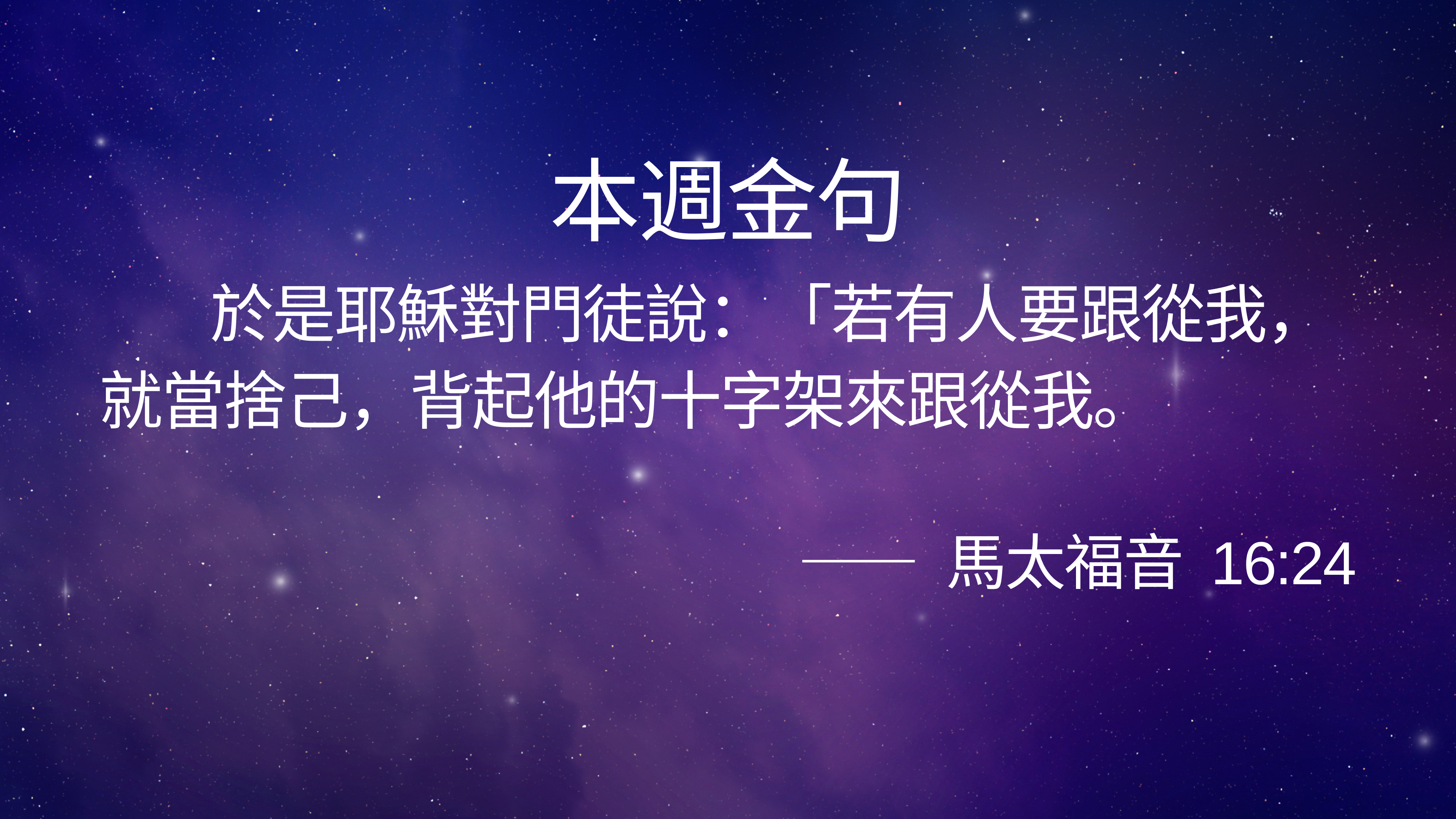

# 本週金句
      於是耶穌對門徒說：「若有人要跟從我，就當捨己，背起他的十字架來跟從我。

—— 馬太福音 16:24